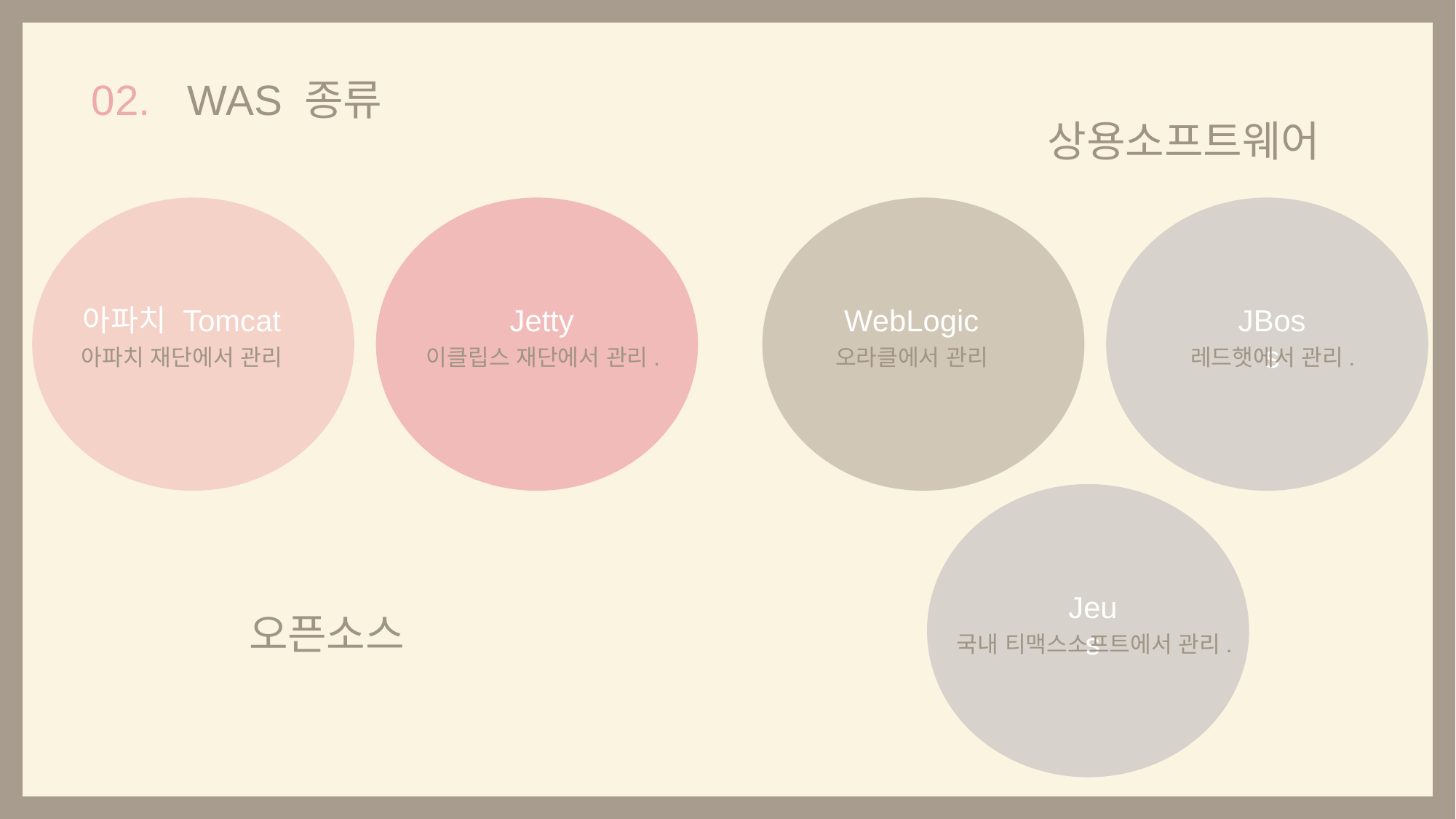

WAS 종류
02.
상용소프트웨어

아파치 Tomcat
Jetty
WebLogic
JBoss
아파치 재단에서 관리
이클립스 재단에서 관리.
오라클에서 관리
레드햇에서 관리.

Jeus
오픈소스
국내 티맥스소프트에서 관리.